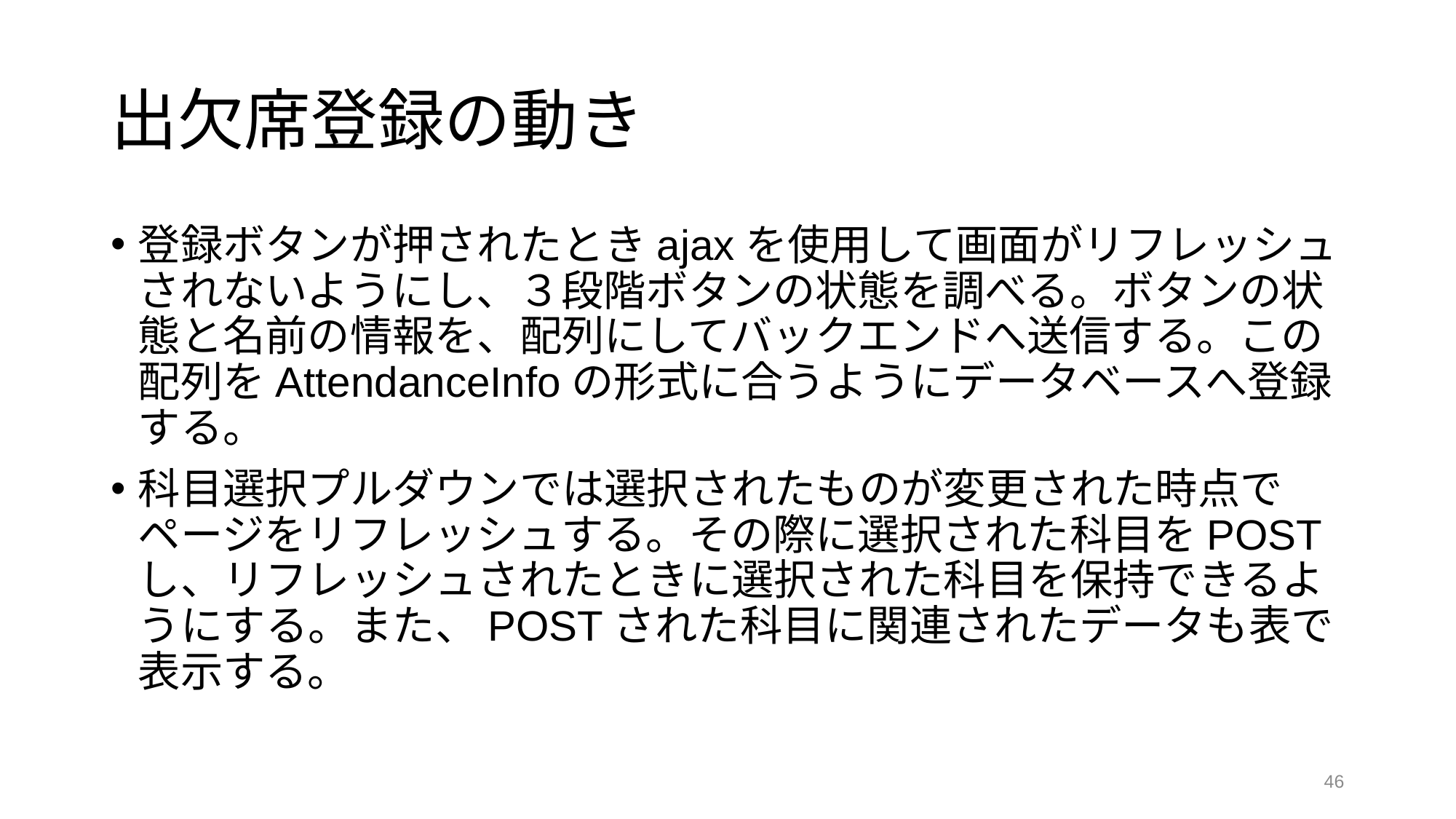

# 出欠席登録の動き
登録ボタンが押されたときajaxを使用して画面がリフレッシュされないようにし、３段階ボタンの状態を調べる。ボタンの状態と名前の情報を、配列にしてバックエンドへ送信する。この配列をAttendanceInfoの形式に合うようにデータベースへ登録する。
科目選択プルダウンでは選択されたものが変更された時点でページをリフレッシュする。その際に選択された科目をPOSTし、リフレッシュされたときに選択された科目を保持できるようにする。また、POSTされた科目に関連されたデータも表で表示する。
46